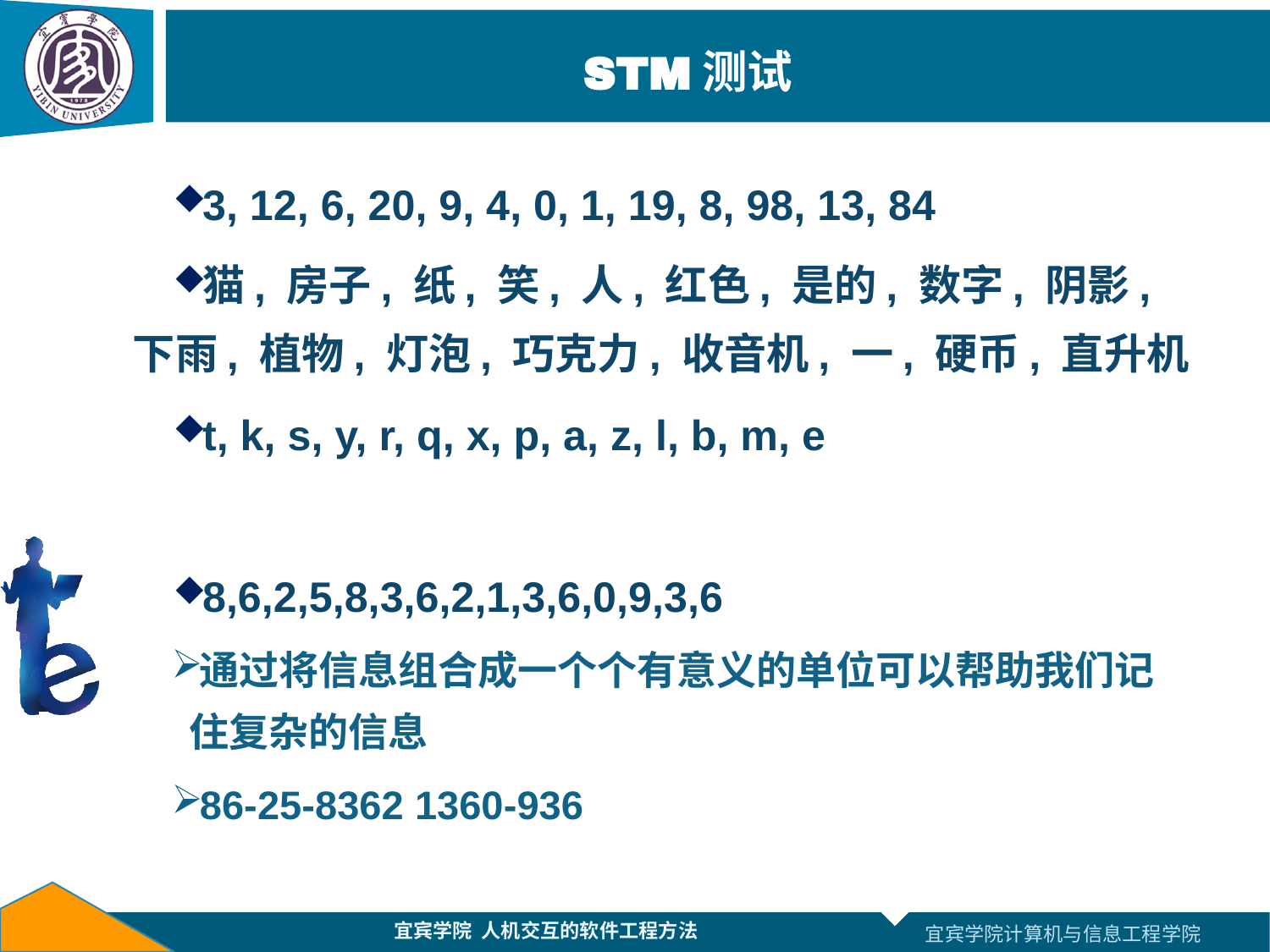

# STM测试
3, 12, 6, 20, 9, 4, 0, 1, 19, 8, 98, 13, 84
猫, 房子, 纸, 笑, 人, 红色, 是的, 数字, 阴影, 下雨, 植物, 灯泡, 巧克力, 收音机, 一, 硬币, 直升机
t, k, s, y, r, q, x, p, a, z, l, b, m, e

8,6,2,5,8,3,6,2,1,3,6,0,9,3,6
通过将信息组合成一个个有意义的单位可以帮助我们记住复杂的信息
86-25-8362 1360-936
37
宜宾学院  人机交互的软件工程方法